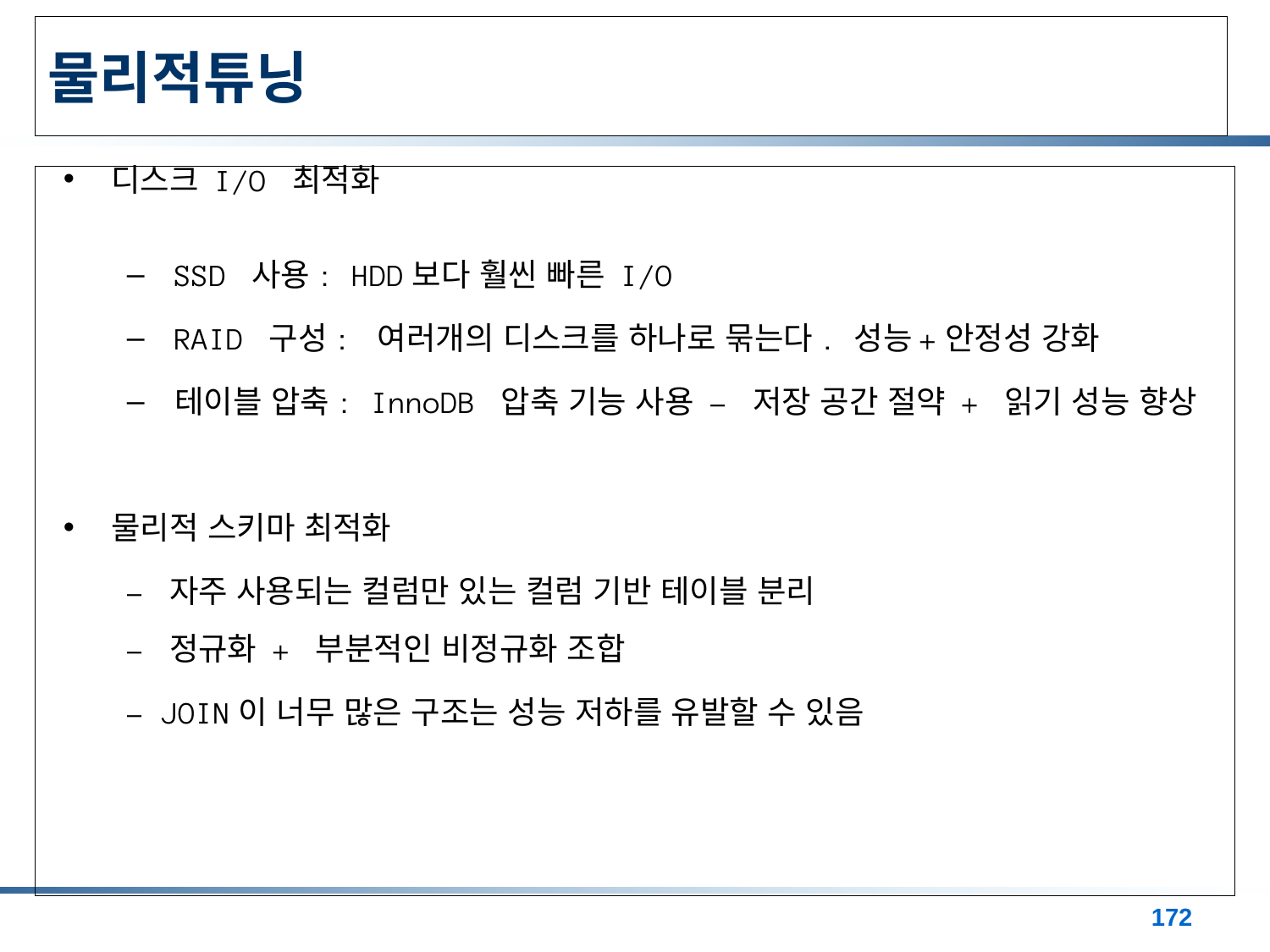

# 물리적튜닝
디스크 I/O 최적화

SSD 사용: HDD보다 훨씬 빠른 I/O
RAID 구성: 여러개의 디스크를 하나로 묶는다. 성능+안정성 강화
테이블 압축: InnoDB 압축 기능 사용 - 저장 공간 절약 + 읽기 성능 향상

물리적 스키마 최적화
- 자주 사용되는 컬럼만 있는 컬럼 기반 테이블 분리
- 정규화 + 부분적인 비정규화 조합
- JOIN이 너무 많은 구조는 성능 저하를 유발할 수 있음